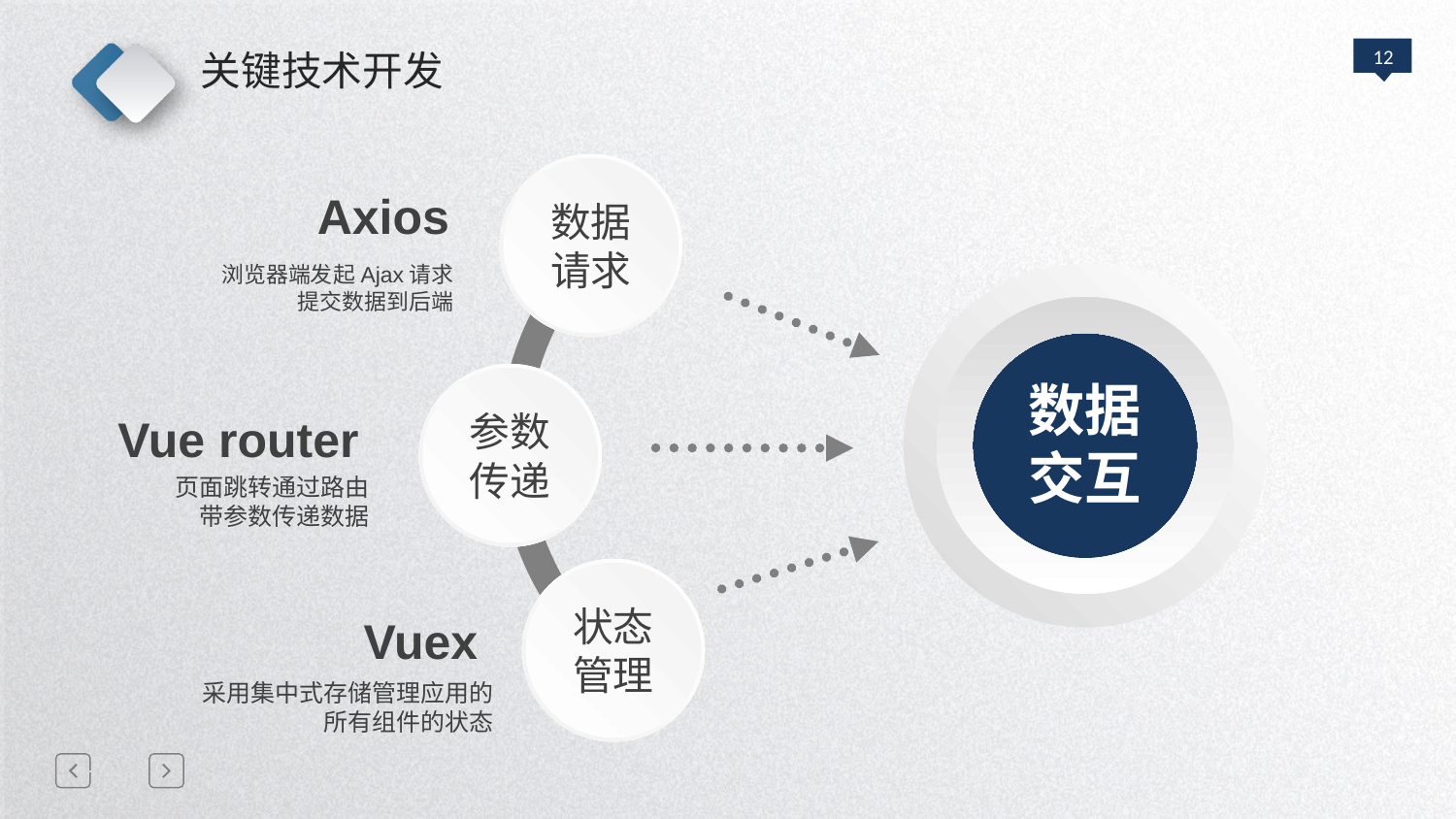

关键技术开发

数据请求
Axios

浏览器端发起Ajax请求
提交数据到后端

数据
交互

参数传递
Vue router

页面跳转通过路由带参数传递数据

状态管理
Vuex
采用集中式存储管理应用的所有组件的状态
延迟符